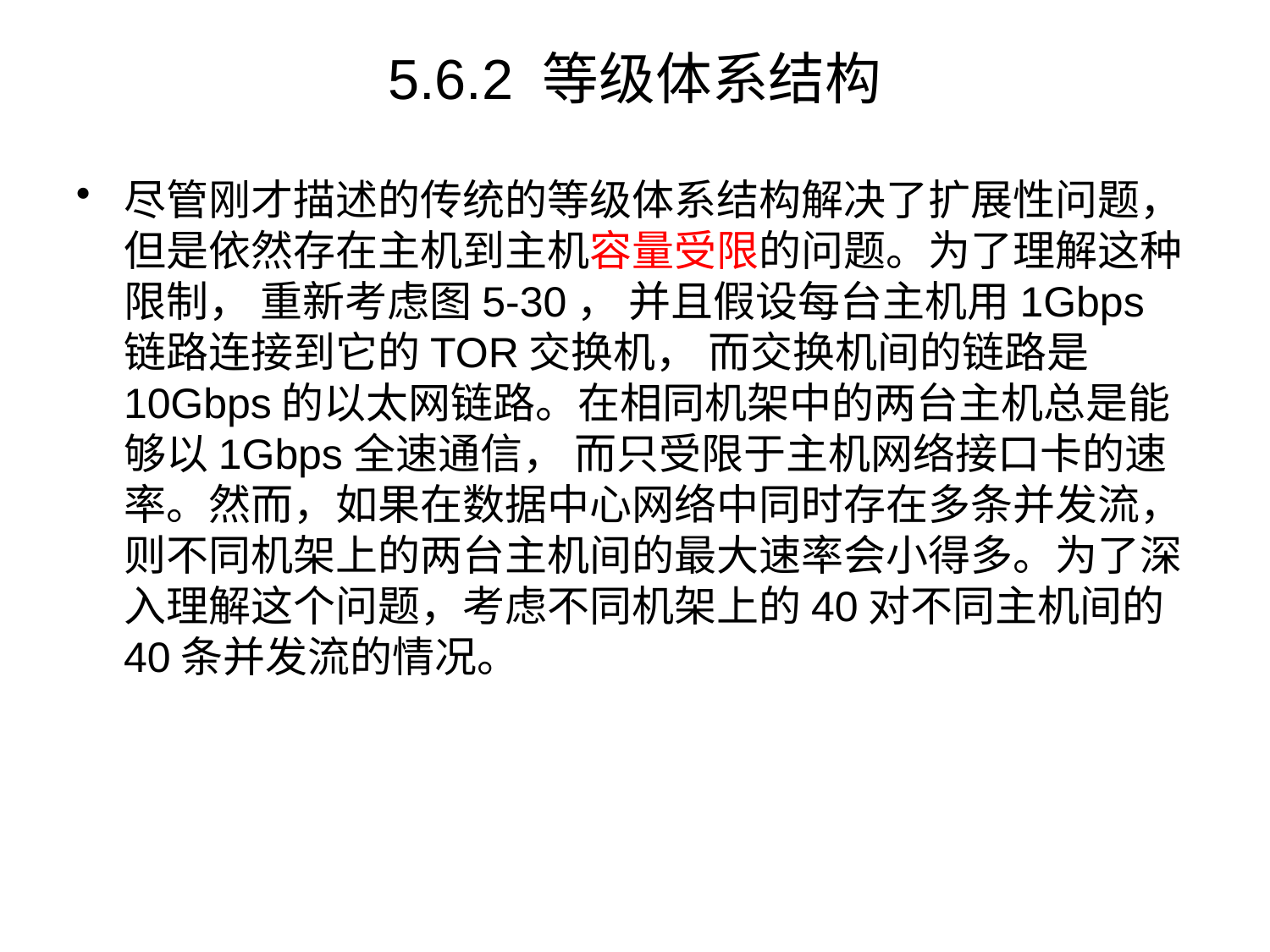

# 5.6.2 等级体系结构
尽管刚才描述的传统的等级体系结构解决了扩展性问题，但是依然存在主机到主机容量受限的问题。为了理解这种限制， 重新考虑图5-30， 并且假设每台主机用1Gbps链路连接到它的TOR交换机， 而交换机间的链路是10Gbps的以太网链路。在相同机架中的两台主机总是能够以1Gbps全速通信， 而只受限于主机网络接口卡的速率。然而，如果在数据中心网络中同时存在多条并发流，则不同机架上的两台主机间的最大速率会小得多。为了深入理解这个问题，考虑不同机架上的40对不同主机间的40条并发流的情况。